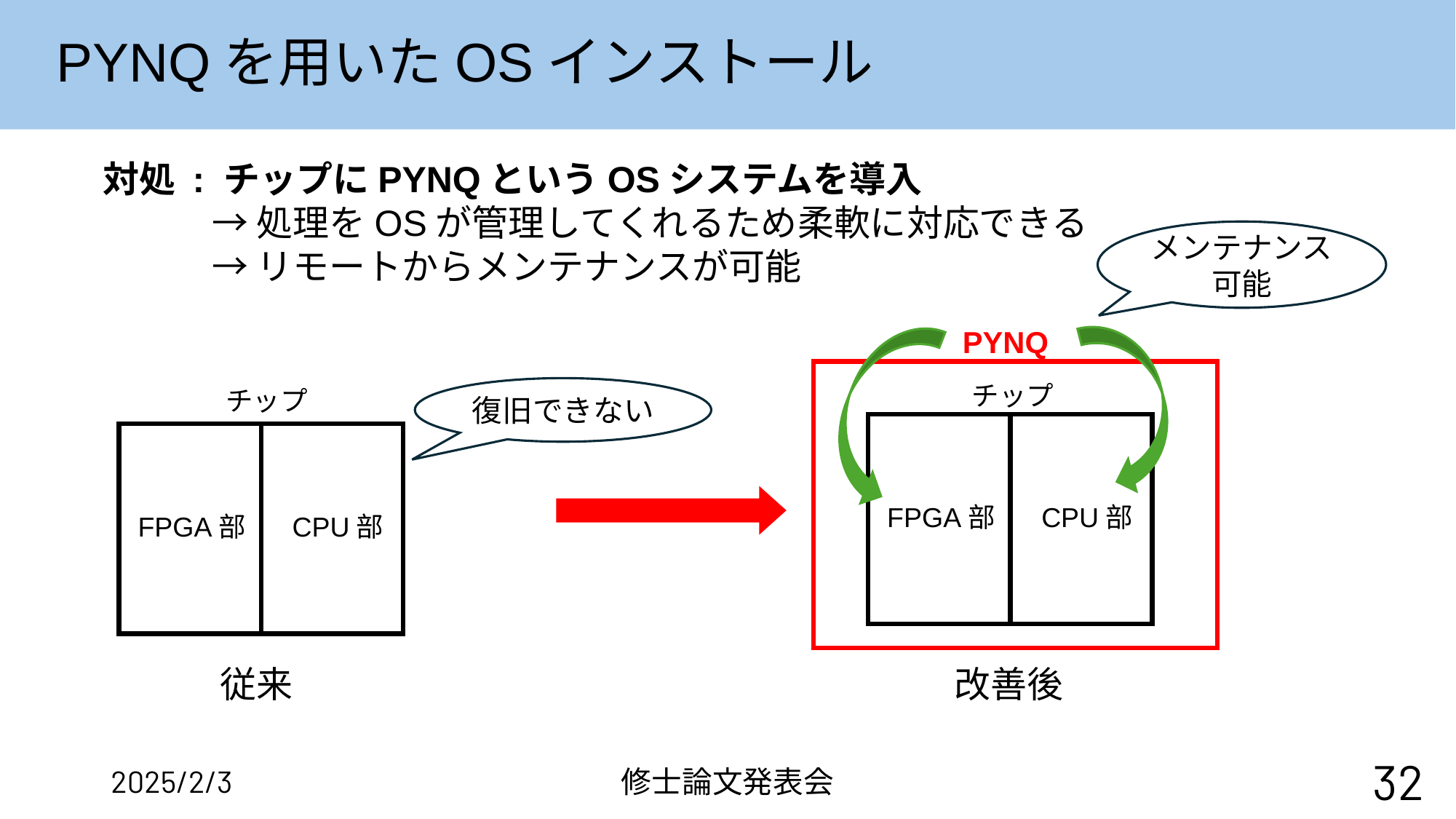

# PYNQを用いたOSインストール
　対処 : チップにPYNQというOSシステムを導入
　　　　→ 処理をOSが管理してくれるため柔軟に対応できる
　　　　→ リモートからメンテナンスが可能

メンテナンス可能

PYNQ

チップ

CPU部
FPGA部
チップ

CPU部
FPGA部
復旧できない

従来
改善後
32
2025/2/3
修士論文発表会